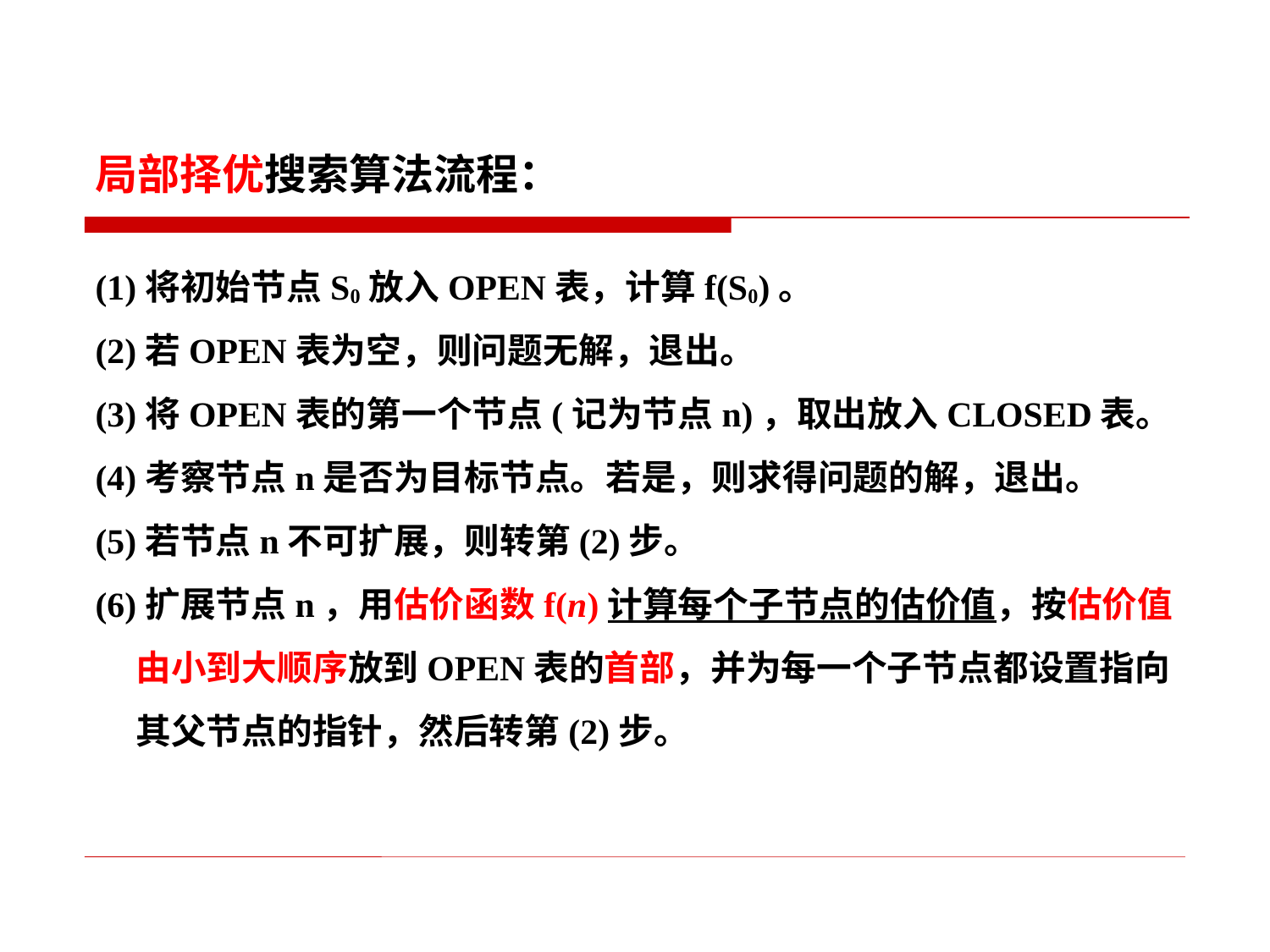

局部择优搜索算法流程：
(1)将初始节点S0放入OPEN表，计算f(S0)。
(2)若OPEN表为空，则问题无解，退出。
(3)将OPEN表的第一个节点(记为节点n)，取出放入CLOSED表。
(4)考察节点n是否为目标节点。若是，则求得问题的解，退出。
(5)若节点n不可扩展，则转第(2)步。
(6)扩展节点n，用估价函数f(n)计算每个子节点的估价值，按估价值
    由小到大顺序放到OPEN表的首部，并为每一个子节点都设置指向
    其父节点的指针，然后转第(2)步。